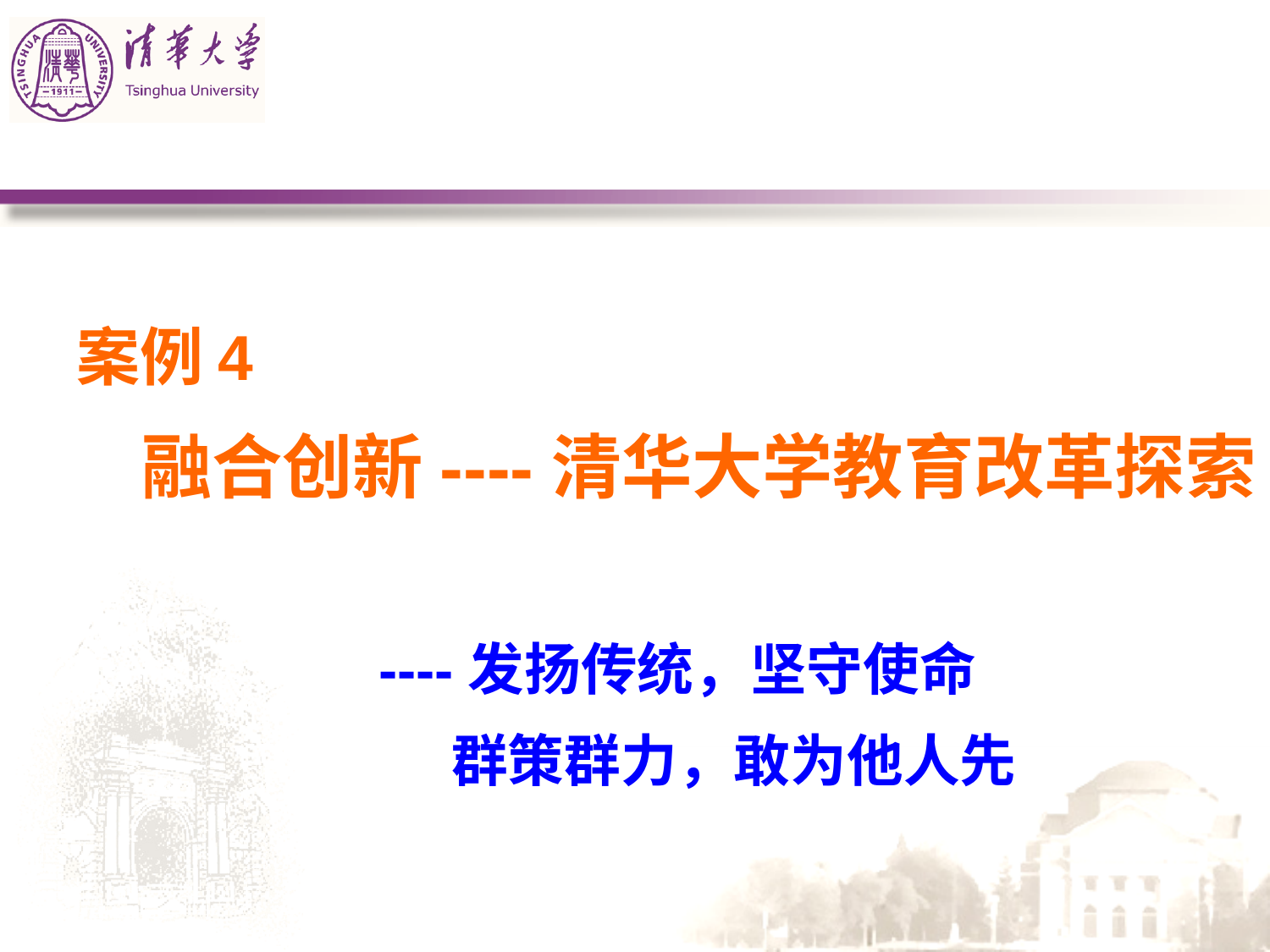

#

案例4
   融合创新----清华大学教育改革探索

                      ----发扬传统，坚守使命
                            群策群力，敢为他人先